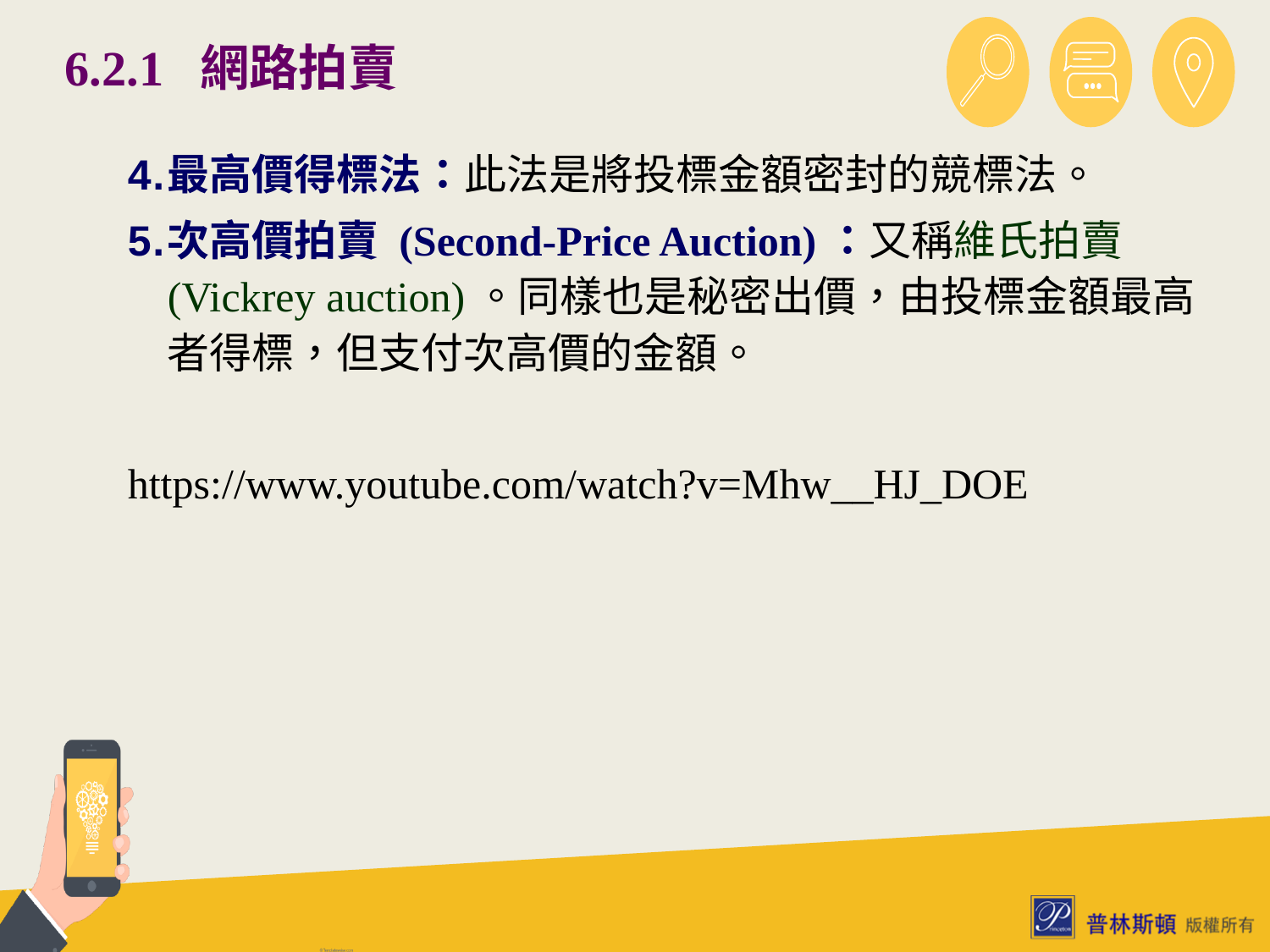

# 6.2.1  網路拍賣
最高價得標法：此法是將投標金額密封的競標法。
次高價拍賣 (Second-Price Auction)：又稱維氏拍賣 (Vickrey auction)。同樣也是秘密出價，由投標金額最高者得標，但支付次高價的金額。

https://www.youtube.com/watch?v=Mhw__HJ_DOE